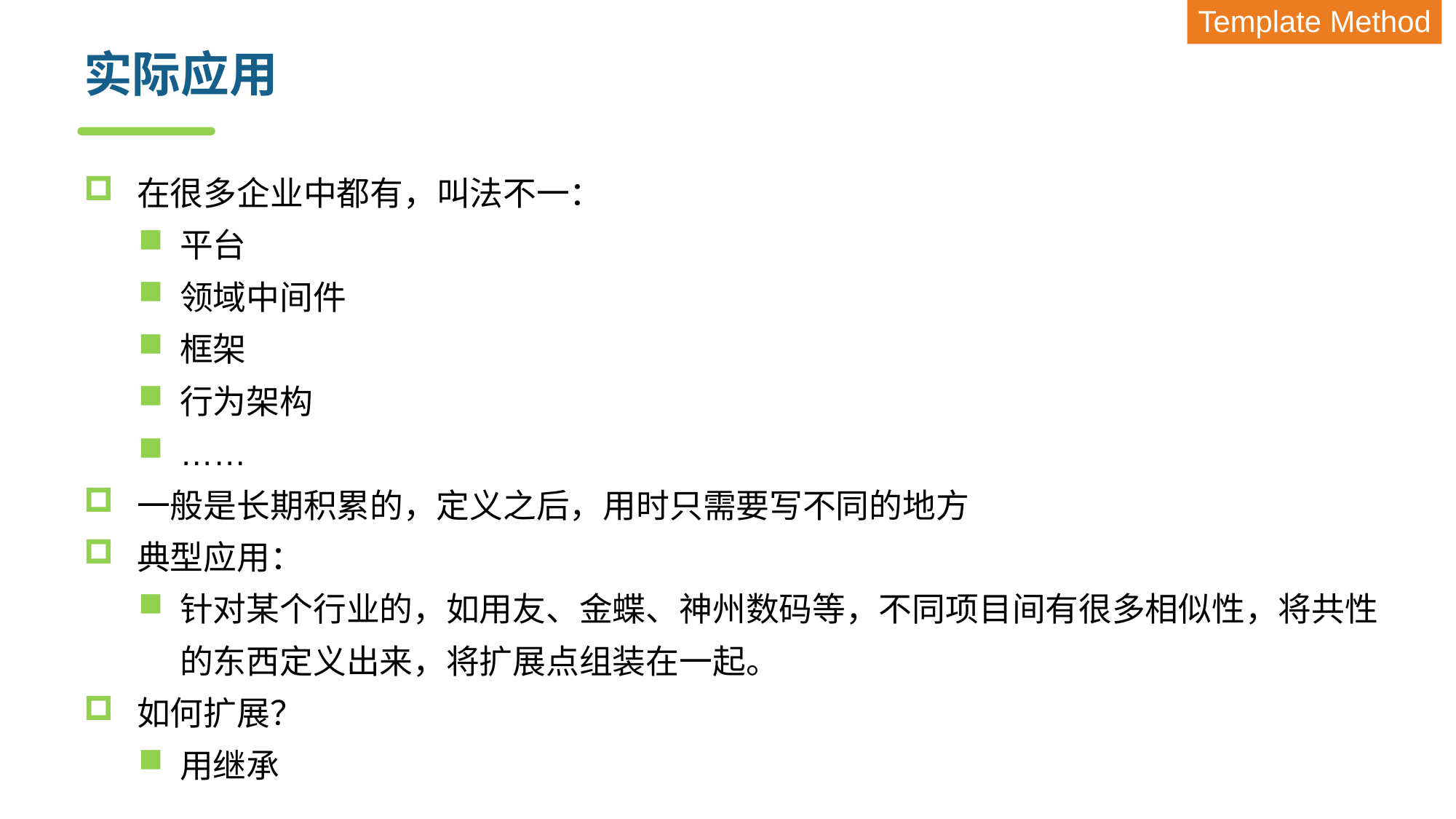

Template Method
# 实际应用
在很多企业中都有，叫法不一：
平台
领域中间件
框架
行为架构
……
一般是长期积累的，定义之后，用时只需要写不同的地方
典型应用：
针对某个行业的，如用友、金蝶、神州数码等，不同项目间有很多相似性，将共性的东西定义出来，将扩展点组装在一起。
如何扩展？
用继承
172